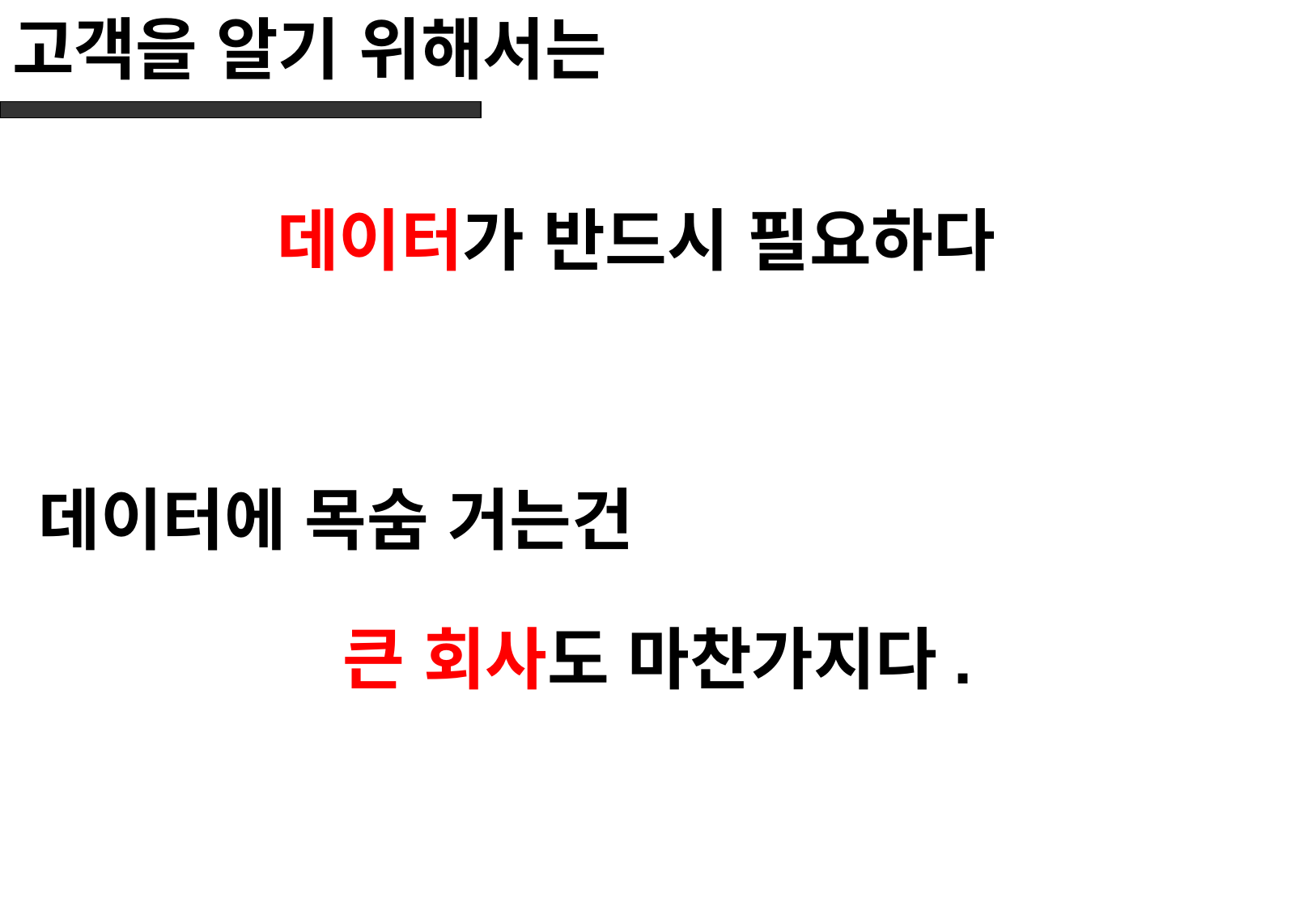

# 고객을 알기 위해서는
데이터가 반드시 필요하다
데이터에 목숨 거는건
큰 회사도 마찬가지다.